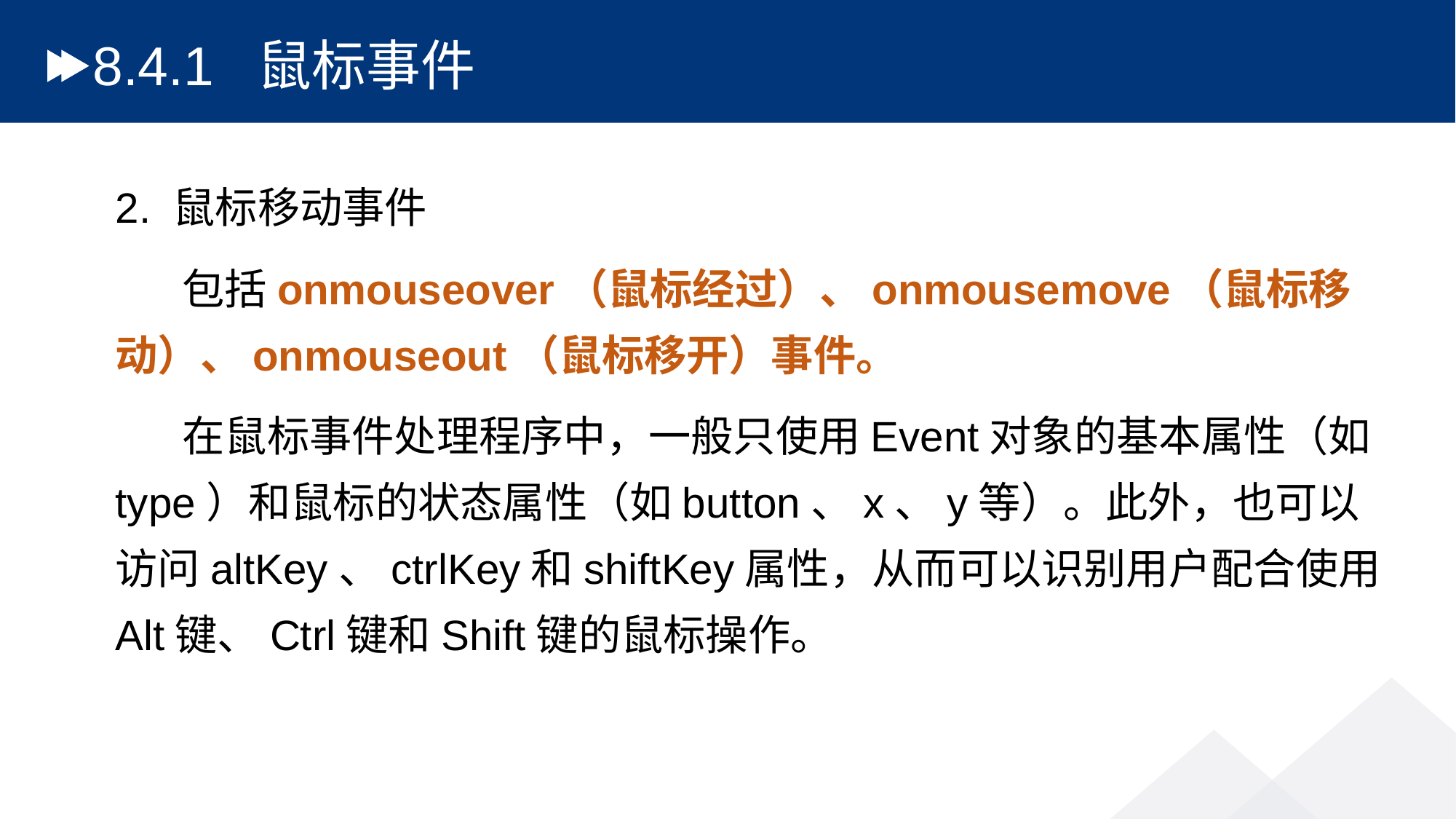

# 8.4.1  鼠标事件
2. 鼠标移动事件
      包括onmouseover（鼠标经过）、onmousemove（鼠标移动）、onmouseout（鼠标移开）事件。
      在鼠标事件处理程序中，一般只使用Event对象的基本属性（如type）和鼠标的状态属性（如button、x、y等）。此外，也可以访问altKey、ctrlKey和shiftKey属性，从而可以识别用户配合使用Alt键、Ctrl键和Shift键的鼠标操作。